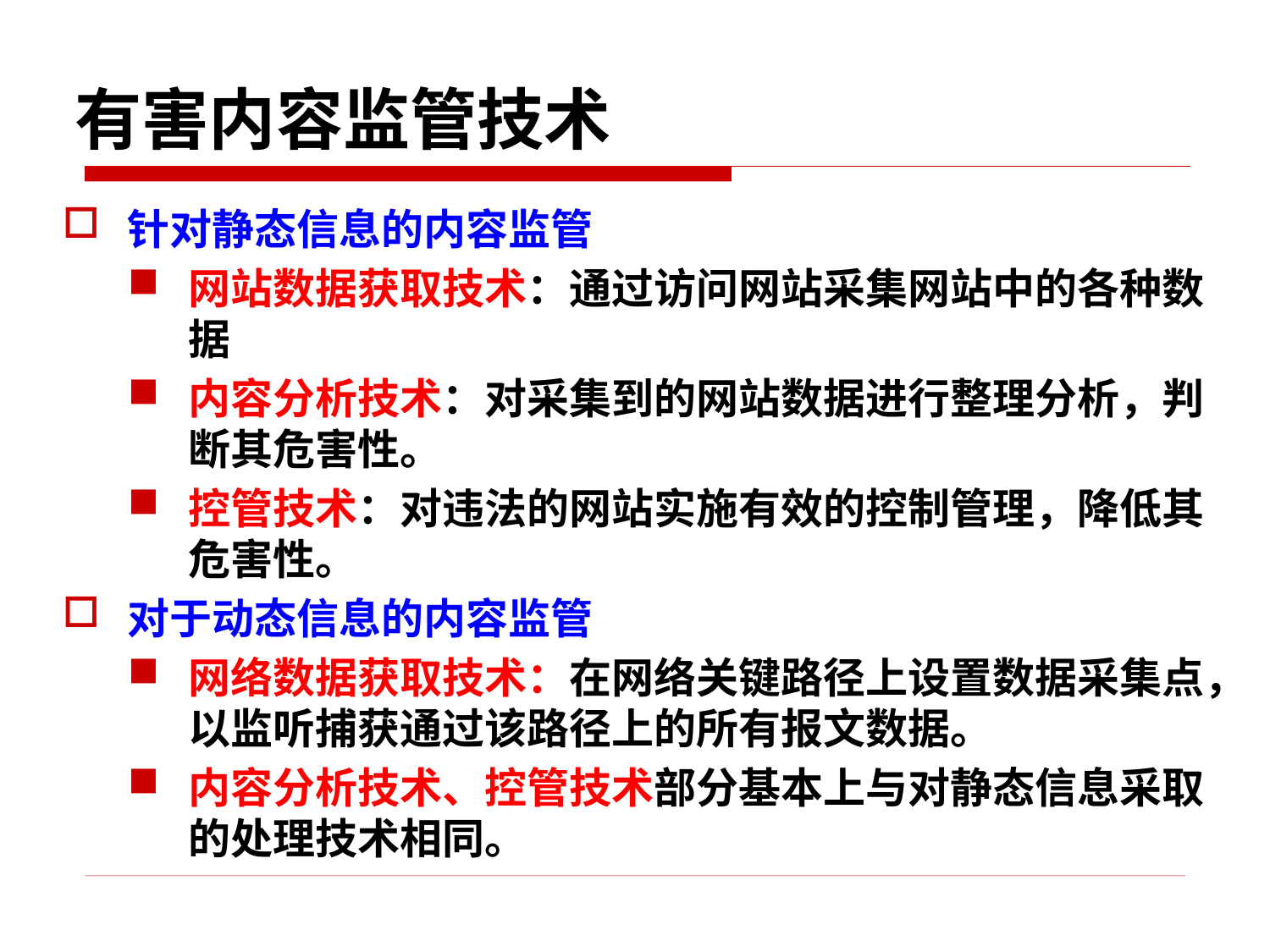

# 有害内容监管技术
针对静态信息的内容监管
网站数据获取技术：通过访问网站采集网站中的各种数据
内容分析技术：对采集到的网站数据进行整理分析，判断其危害性。
控管技术：对违法的网站实施有效的控制管理，降低其危害性。
对于动态信息的内容监管
网络数据获取技术：在网络关键路径上设置数据采集点，以监听捕获通过该路径上的所有报文数据。
内容分析技术、控管技术部分基本上与对静态信息采取的处理技术相同。